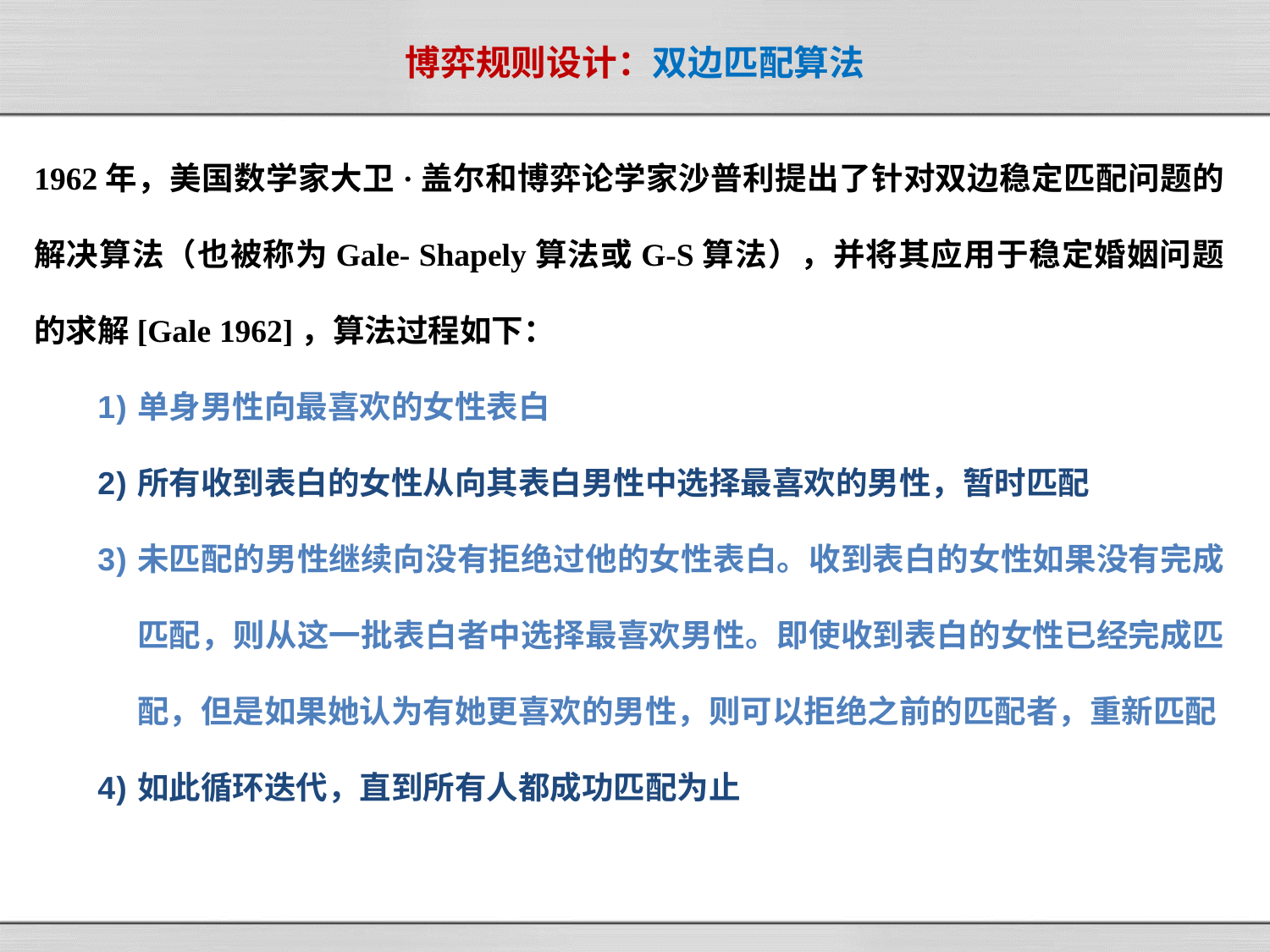

# 博弈规则设计：双边匹配算法
1962年，美国数学家大卫·盖尔和博弈论学家沙普利提出了针对双边稳定匹配问题的解决算法（也被称为Gale- Shapely算法或G-S算法），并将其应用于稳定婚姻问题的求解[Gale 1962]，算法过程如下：
单身男性向最喜欢的女性表白
所有收到表白的女性从向其表白男性中选择最喜欢的男性，暂时匹配
未匹配的男性继续向没有拒绝过他的女性表白。收到表白的女性如果没有完成匹配，则从这一批表白者中选择最喜欢男性。即使收到表白的女性已经完成匹配，但是如果她认为有她更喜欢的男性，则可以拒绝之前的匹配者，重新匹配
如此循环迭代，直到所有人都成功匹配为止